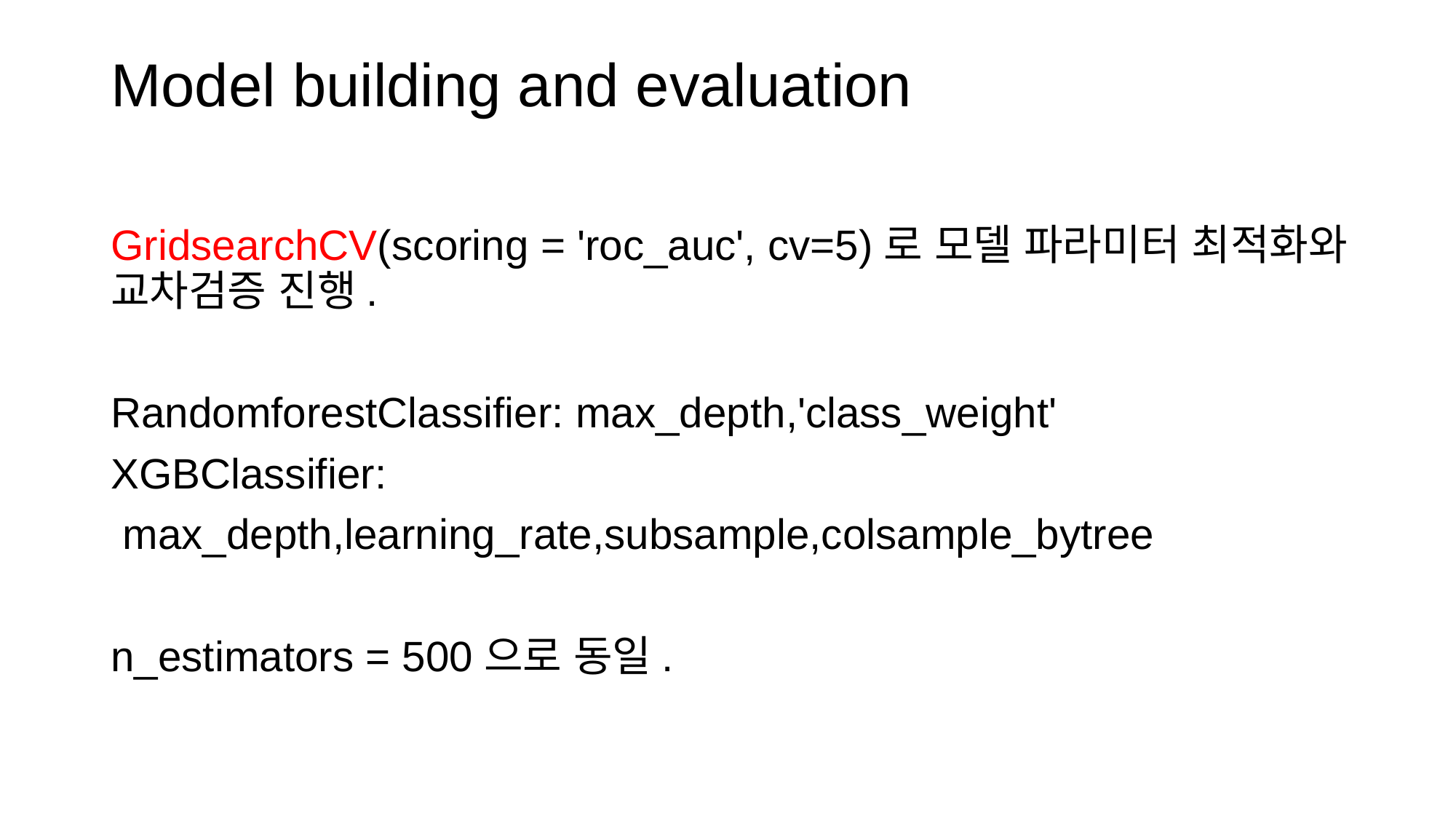

# Model building and evaluation

GridsearchCV(scoring = 'roc_auc', cv=5)로 모델 파라미터 최적화와 교차검증 진행.

RandomforestClassifier: max_depth,'class_weight'
XGBClassifier:
 max_depth,learning_rate,subsample,colsample_bytree

n_estimators = 500으로 동일.